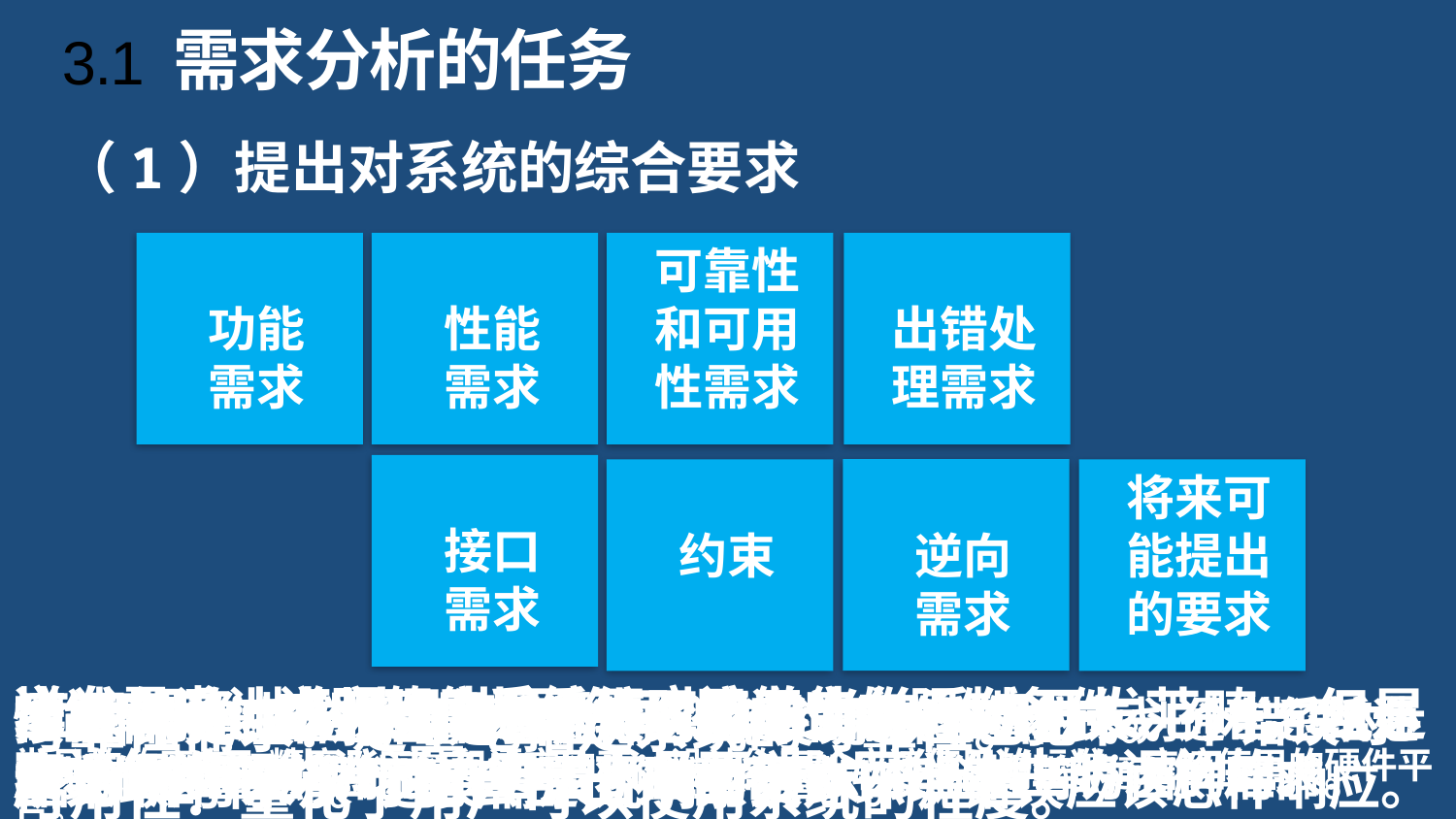

# 3.1 需求分析的任务
（1）提出对系统的综合要求
功能
需求
性能
需求
可靠性和可用性需求
出错处理需求
接口
需求
逆向
需求
约束

将来可能提出的要求
逆向需求：说明软件系统不应该做什么。
应该仅选取能澄清真实需求且可消除可能发生的误解的。
应该明确地列出那些虽然不属于当前系统开发范畴，但是据分析将来很可能会提出来的要求。
描述在设计或实现应用系统时应遵守的限制条件。
常见的约束有：精度；工具和语言约束；设计约束；应该使用的标准；应该使用的硬件平台。
接口需求：描述应用系统与它的环境通信的格式。
常见的接口需求有：用户接口需求；硬件接口需求；软件接口需求；通信接口需求。
“出错处理”指的是当应用系统发现它自己犯下一个错误时所采取的行动。这类需求说明系统对环境错误应该怎样响应。
功能需求：系统必须提供的服务。通过需求分析应该划分出系统必须完成的所有功能。
性能需求：指定系统必须满足的定时约束或容量约束，通常包括速度、信息量速率、主存容量、磁盘容量、安全性等方面的需求。
可靠性需求：定量地指定系统的可靠性。
可用性：量化了用户可以使用系统的程度。